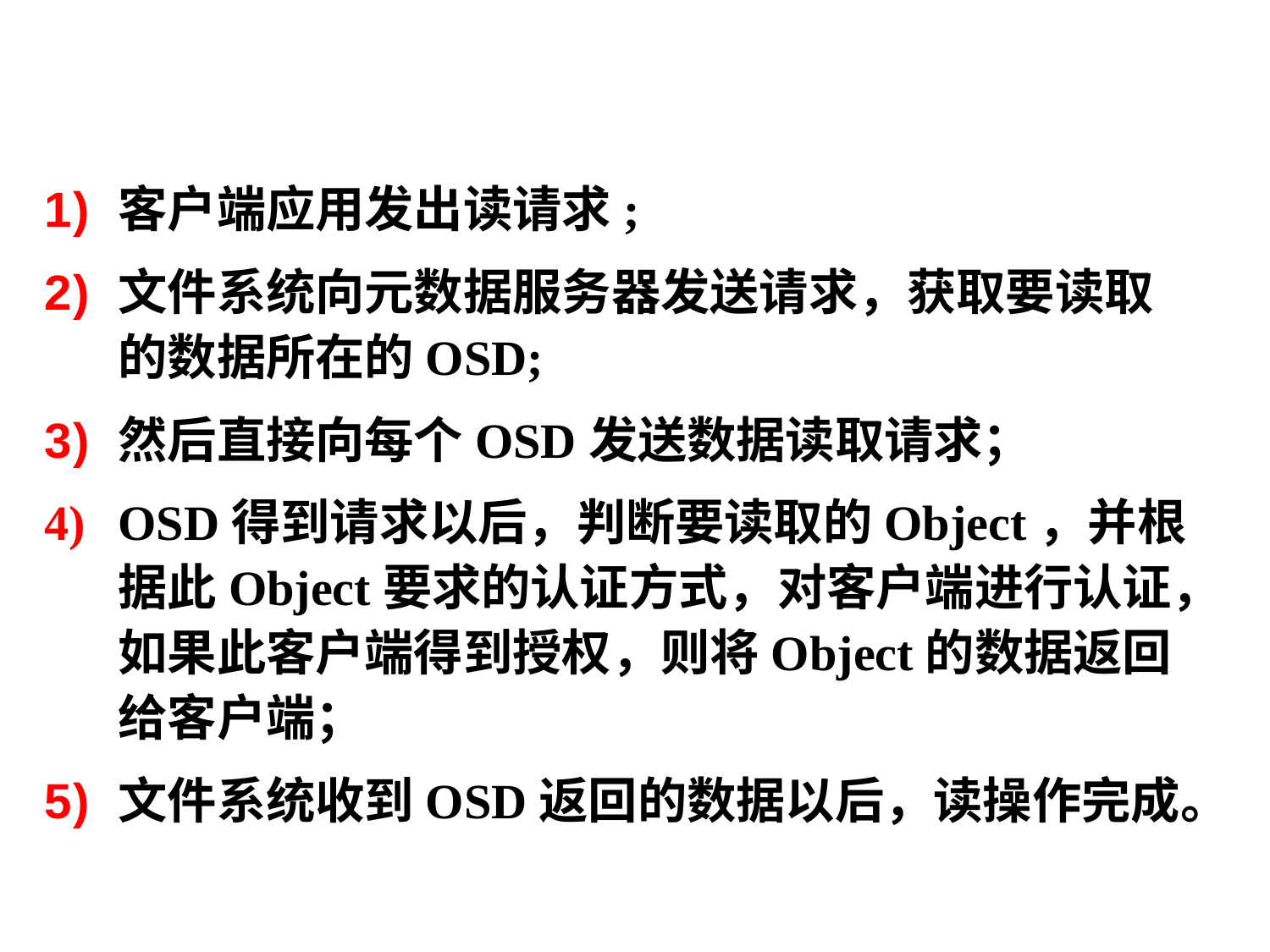

# 文件系统读访问实例：
客户端应用发出读请求;
文件系统向元数据服务器发送请求，获取要读取的数据所在的OSD;
然后直接向每个OSD发送数据读取请求；
OSD得到请求以后，判断要读取的Object，并根据此Object要求的认证方式，对客户端进行认证，如果此客户端得到授权，则将Object的数据返回给客户端；
文件系统收到OSD返回的数据以后，读操作完成。